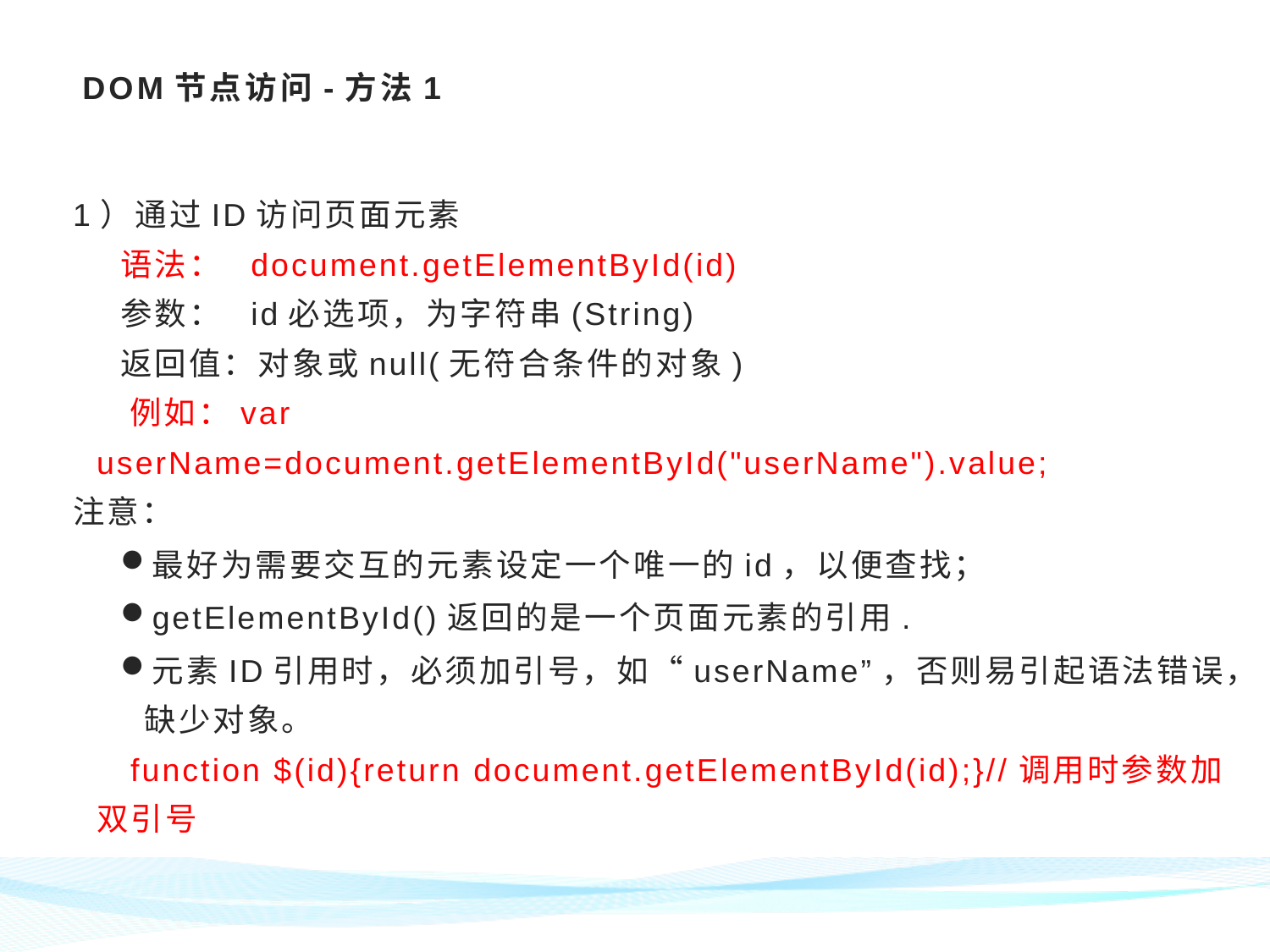

# DOM节点访问-方法1
1）通过ID访问页面元素
语法：  document.getElementById(id)
参数：  id必选项，为字符串(String)
返回值：对象或null(无符合条件的对象)
     例如：var userName=document.getElementById("userName").value;
注意：
最好为需要交互的元素设定一个唯一的id，以便查找；
getElementById()返回的是一个页面元素的引用.
元素ID引用时，必须加引号，如“userName”，否则易引起语法错误，缺少对象。
     function $(id){return document.getElementById(id);}//调用时参数加双引号